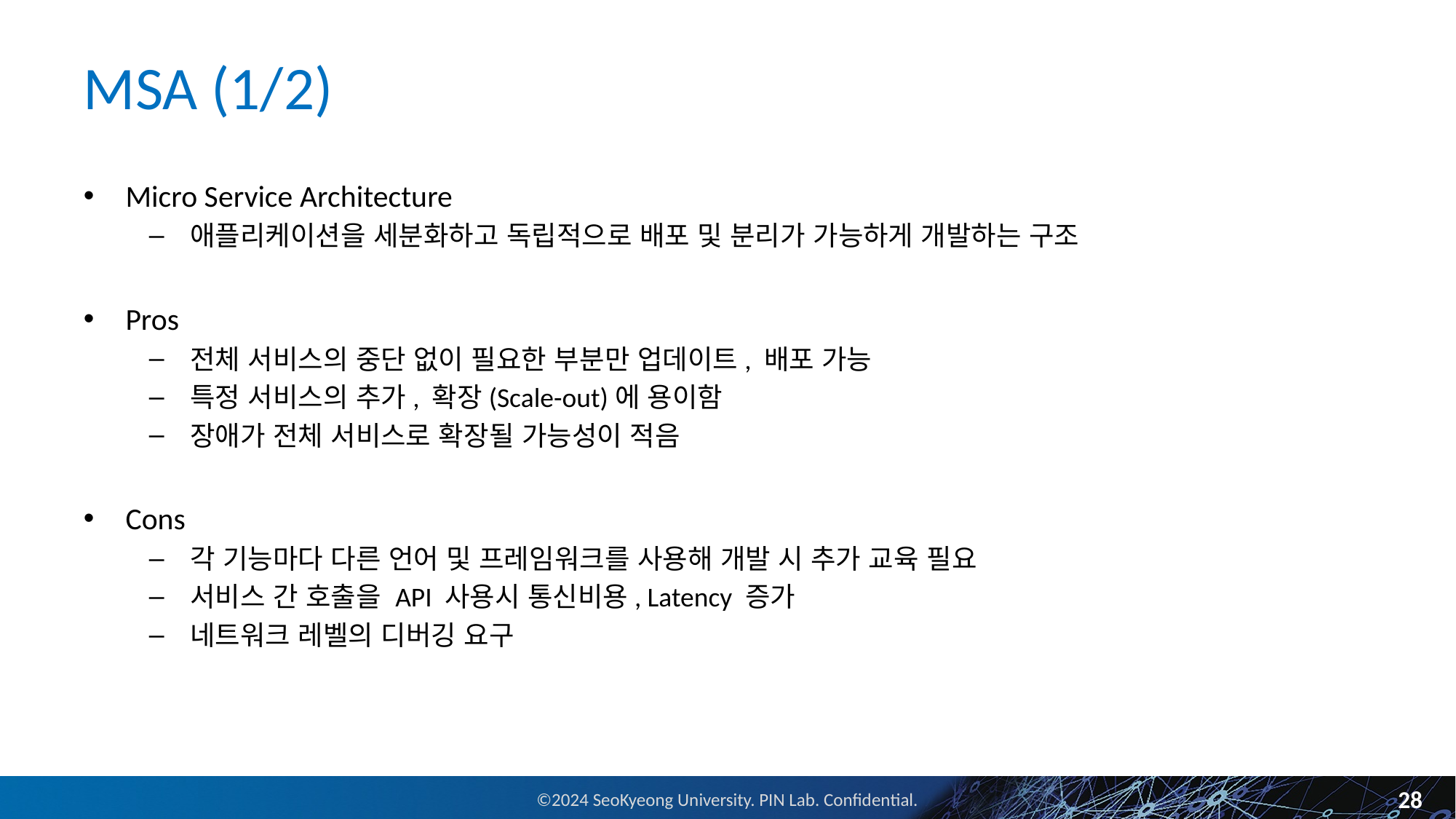

# MSA (1/2)
Micro Service Architecture
애플리케이션을 세분화하고 독립적으로 배포 및 분리가 가능하게 개발하는 구조

Pros
전체 서비스의 중단 없이 필요한 부분만 업데이트, 배포 가능
특정 서비스의 추가, 확장(Scale-out)에 용이함
장애가 전체 서비스로 확장될 가능성이 적음

Cons
각 기능마다 다른 언어 및 프레임워크를 사용해 개발 시 추가 교육 필요
서비스 간 호출을 API 사용시 통신비용, Latency 증가
네트워크 레벨의 디버깅 요구

28